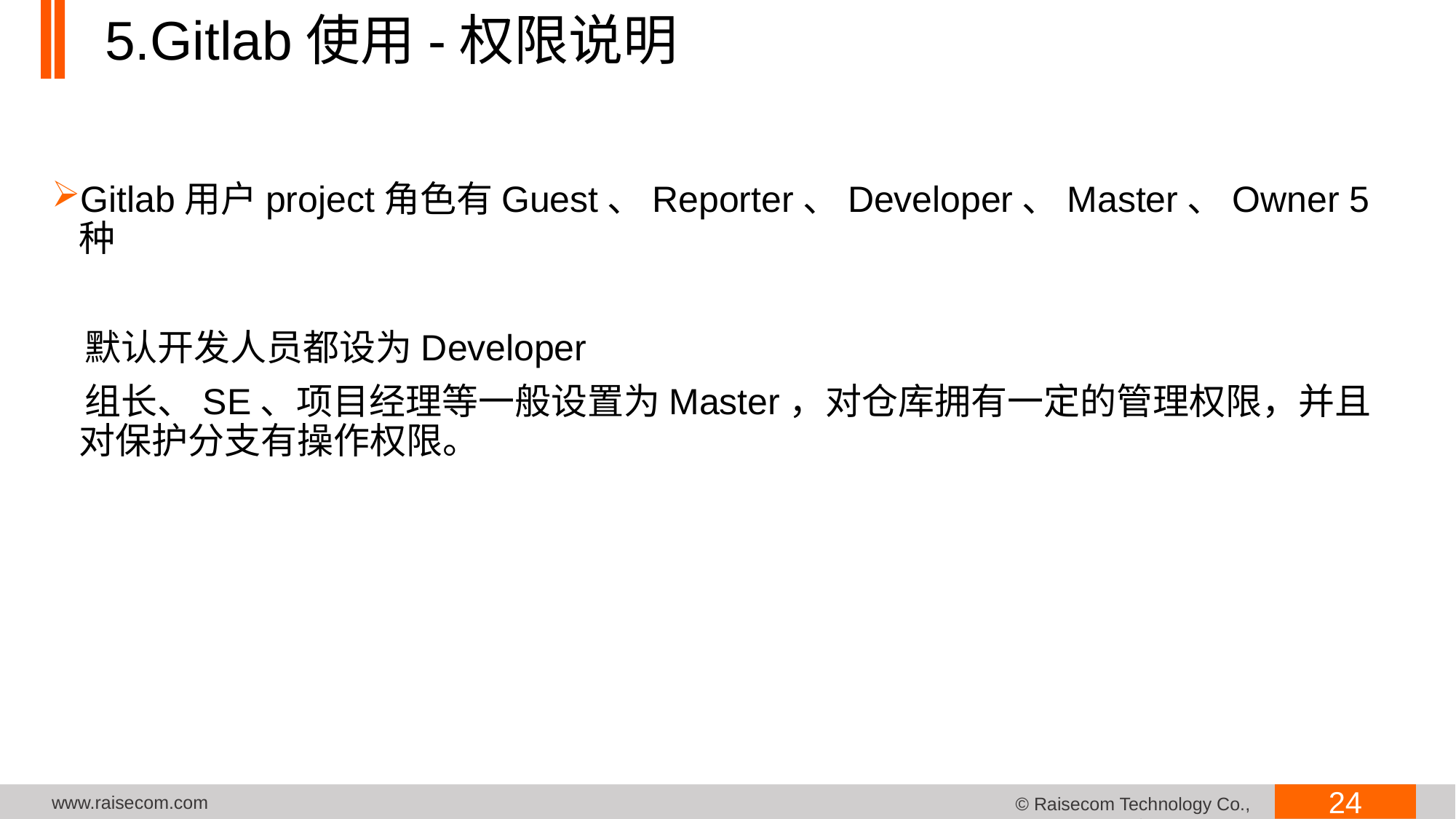

# 5.Gitlab使用-权限说明

Gitlab用户project角色有Guest、Reporter、Developer、Master、Owner 5种

   默认开发人员都设为Developer
   组长、SE、项目经理等一般设置为Master，对仓库拥有一定的管理权限，并且对保护分支有操作权限。